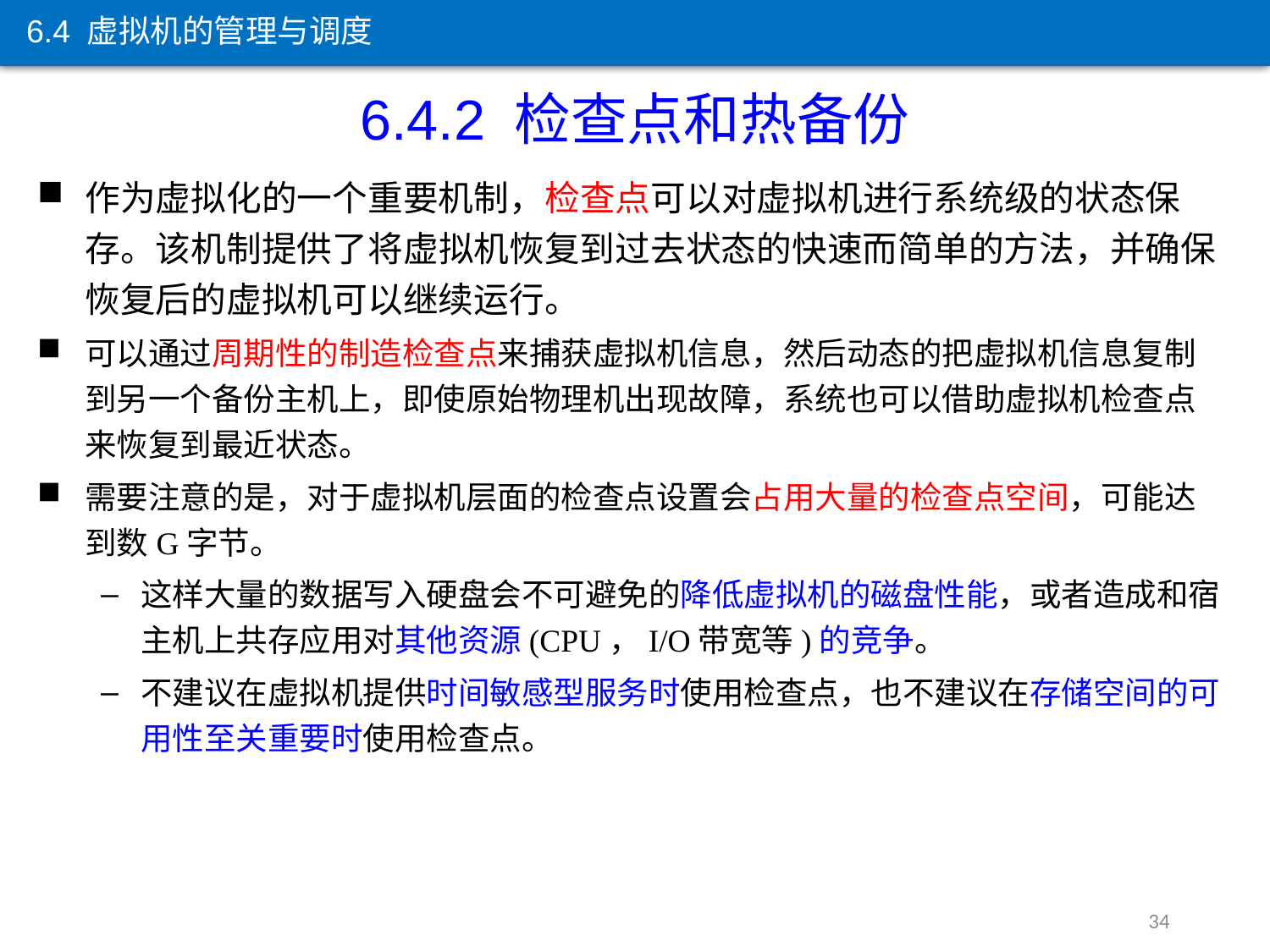

6.4 虚拟机的管理与调度
6.4.2 检查点和热备份
作为虚拟化的一个重要机制，检查点可以对虚拟机进行系统级的状态保存。该机制提供了将虚拟机恢复到过去状态的快速而简单的方法，并确保恢复后的虚拟机可以继续运行。
可以通过周期性的制造检查点来捕获虚拟机信息，然后动态的把虚拟机信息复制到另一个备份主机上，即使原始物理机出现故障，系统也可以借助虚拟机检查点来恢复到最近状态。
需要注意的是，对于虚拟机层面的检查点设置会占用大量的检查点空间，可能达到数G字节。
这样大量的数据写入硬盘会不可避免的降低虚拟机的磁盘性能，或者造成和宿主机上共存应用对其他资源(CPU，I/O带宽等)的竞争。
不建议在虚拟机提供时间敏感型服务时使用检查点，也不建议在存储空间的可用性至关重要时使用检查点。
34